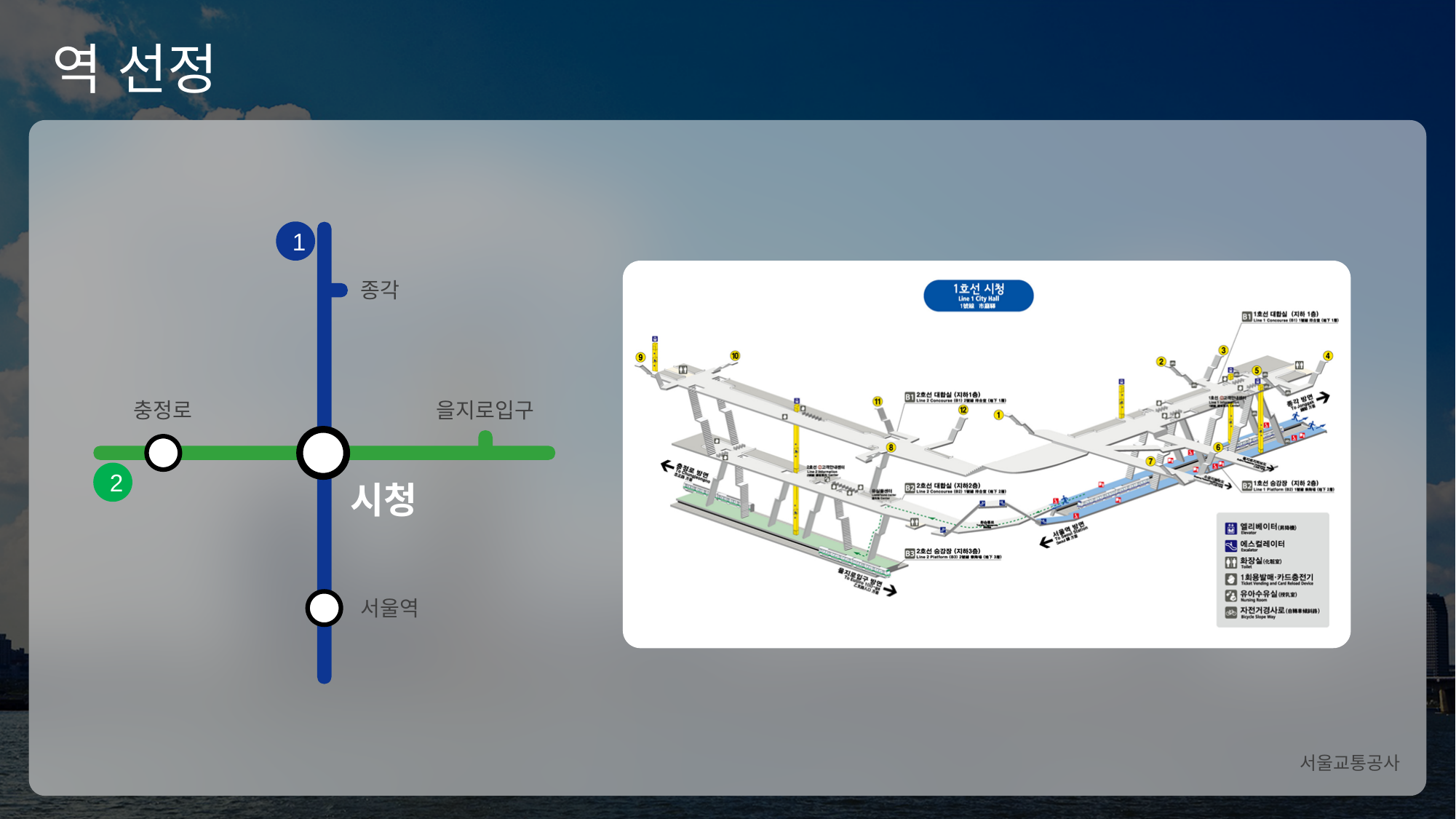

# 역 선정
1

종각

서울역

충정로
을지로입구

2

시청

서울교통공사